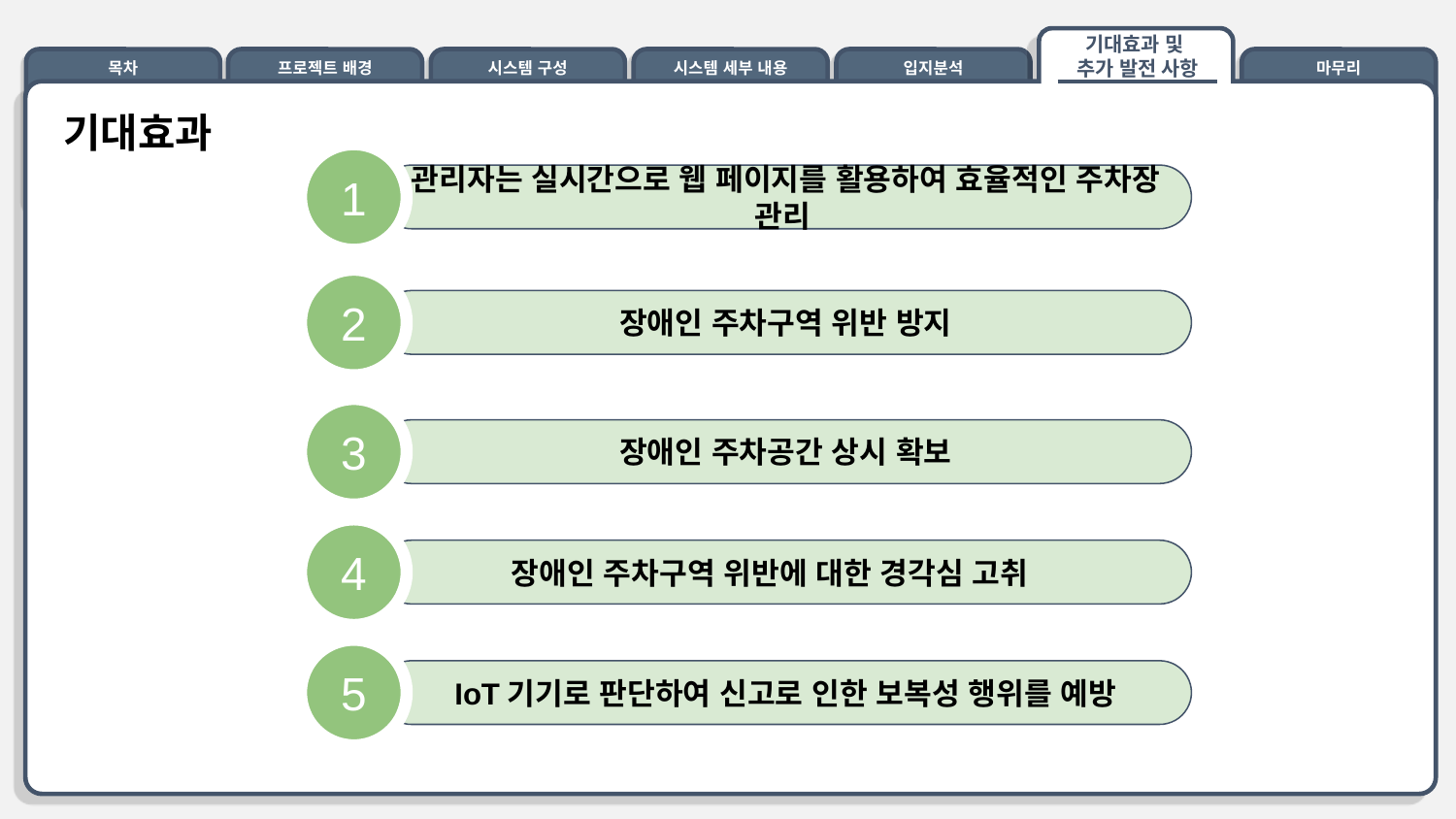

기대효과 및
추가 발전 사항

목차
프로젝트 배경

시스템 구성

시스템 세부 내용

입지분석

마무리
기대효과
1
관리자는 실시간으로 웹 페이지를 활용하여 효율적인 주차장 관리
2
장애인 주차구역 위반 방지
3
장애인 주차공간 상시 확보

4
장애인 주차구역 위반에 대한 경각심 고취
5
IoT기기로 판단하여 신고로 인한 보복성 행위를 예방